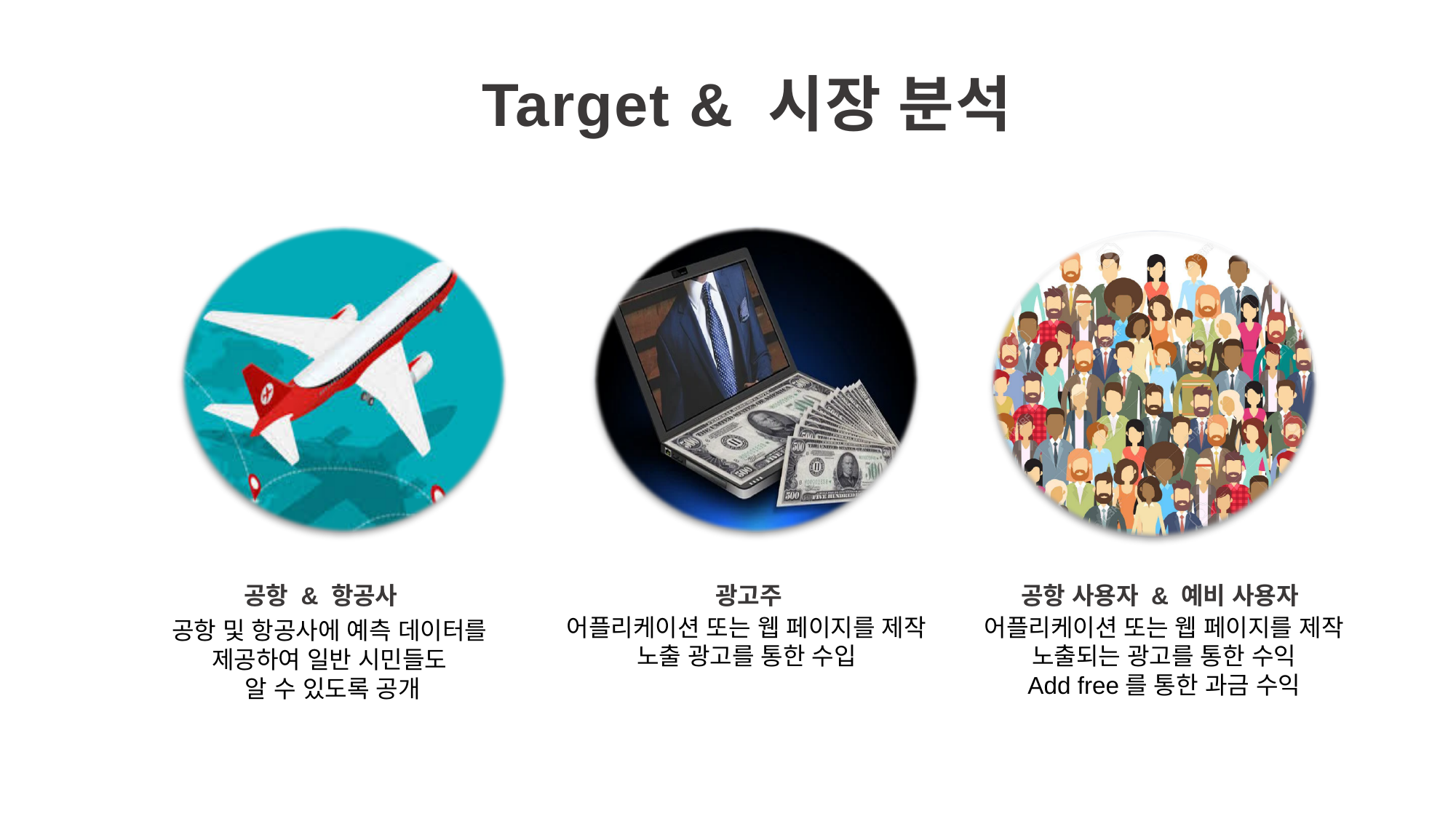

Target & 시장 분석

공항 & 항공사
광고주
공항 사용자 & 예비 사용자
어플리케이션 또는 웹 페이지를 제작
노출 광고를 통한 수입
어플리케이션 또는 웹 페이지를 제작
노출되는 광고를 통한 수익
Add free를 통한 과금 수익
공항 및 항공사에 예측 데이터를
제공하여 일반 시민들도
알 수 있도록 공개